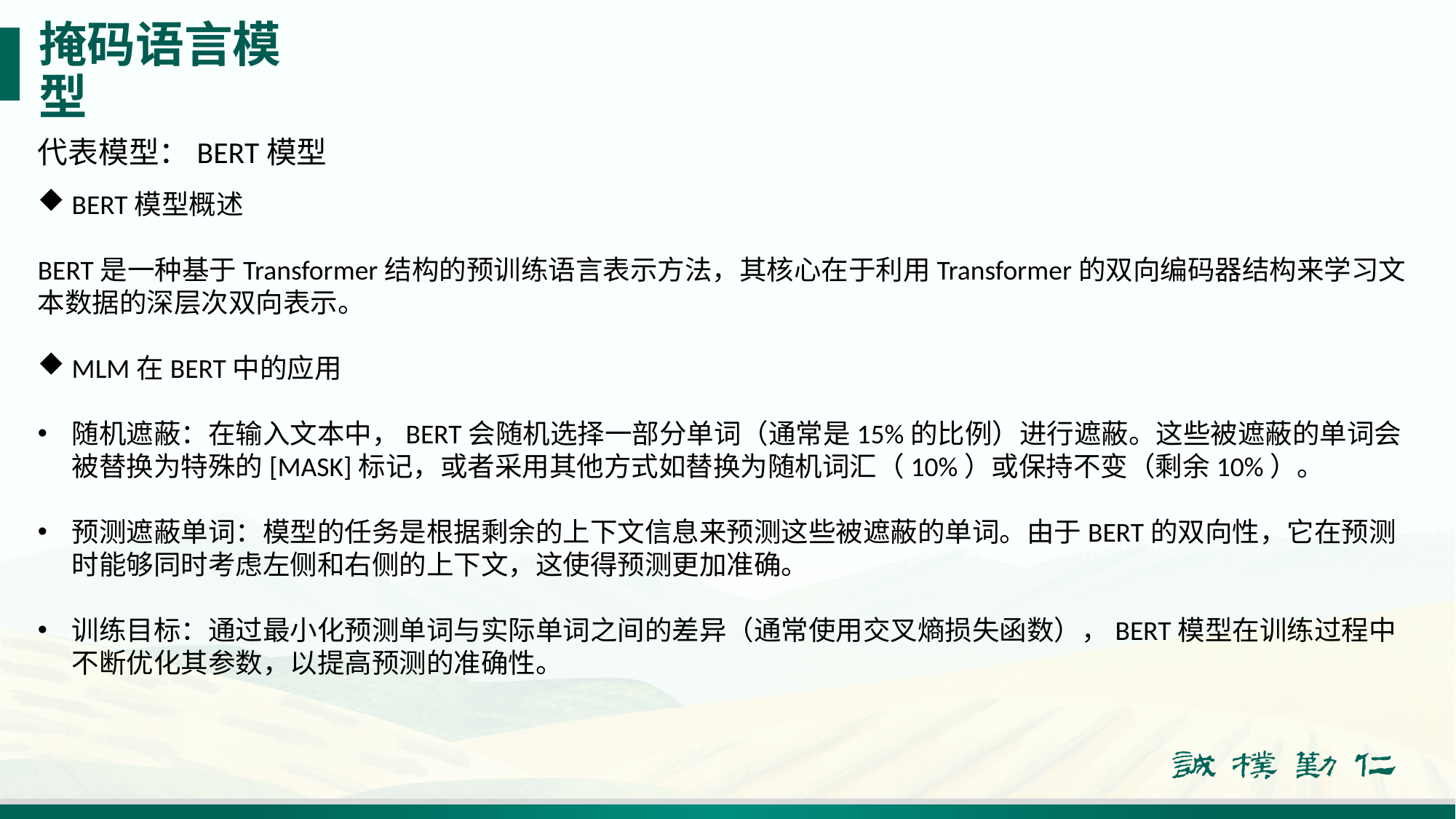

# 掩码语言模型
代表模型：BERT模型
BERT模型概述

BERT是一种基于Transformer结构的预训练语言表示方法，其核心在于利用Transformer的双向编码器结构来学习文本数据的深层次双向表示。

MLM在BERT中的应用

随机遮蔽：在输入文本中，BERT会随机选择一部分单词（通常是15%的比例）进行遮蔽。这些被遮蔽的单词会被替换为特殊的[MASK]标记，或者采用其他方式如替换为随机词汇（10%）或保持不变（剩余10%）。

预测遮蔽单词：模型的任务是根据剩余的上下文信息来预测这些被遮蔽的单词。由于BERT的双向性，它在预测时能够同时考虑左侧和右侧的上下文，这使得预测更加准确。

训练目标：通过最小化预测单词与实际单词之间的差异（通常使用交叉熵损失函数），BERT模型在训练过程中不断优化其参数，以提高预测的准确性。